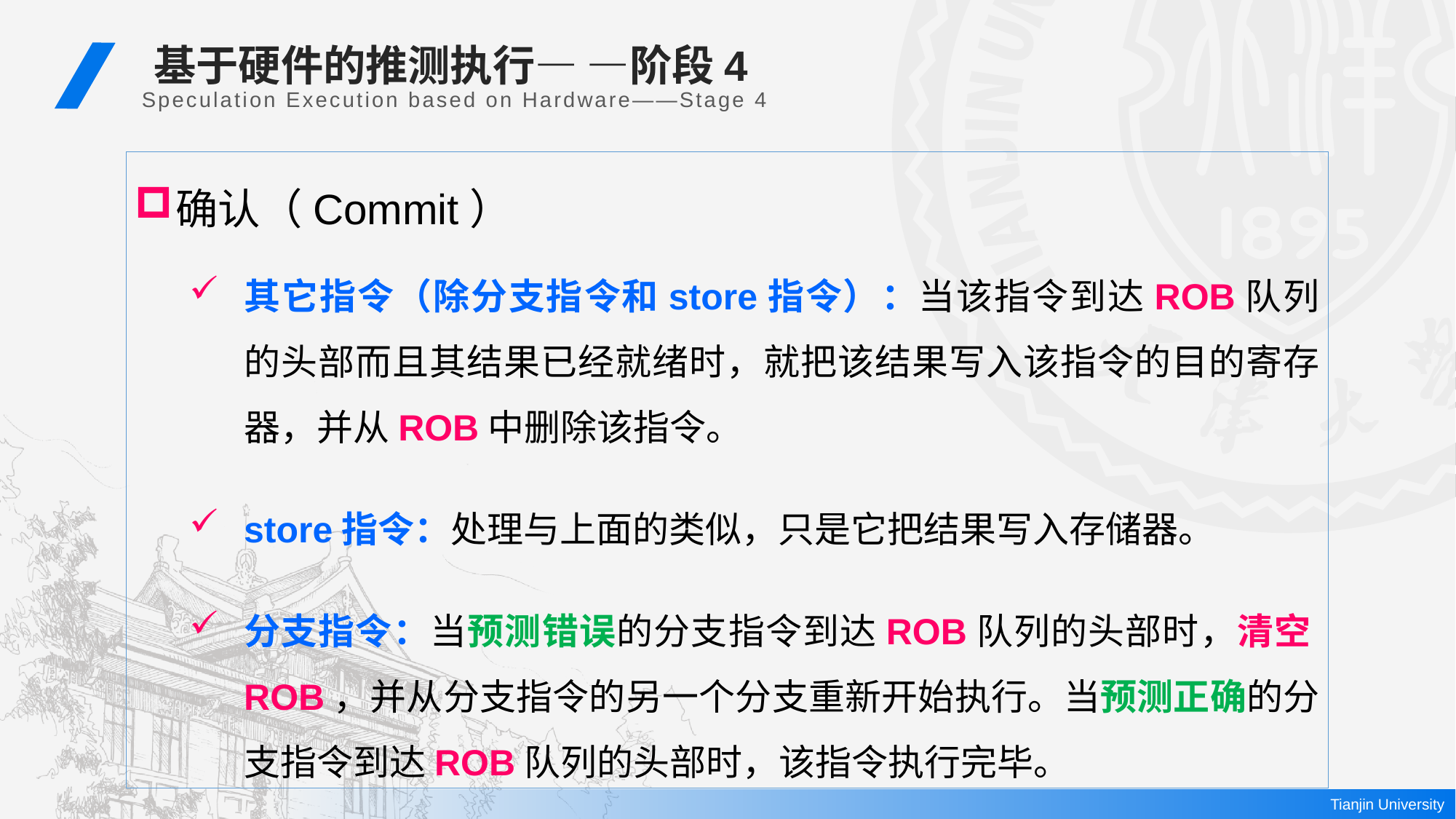

基于硬件的推测执行— —阶段4
Speculation Execution based on Hardware——Stage 4
确认（Commit）
其它指令（除分支指令和store指令）：当该指令到达ROB队列的头部而且其结果已经就绪时，就把该结果写入该指令的目的寄存器，并从ROB中删除该指令。
store指令：处理与上面的类似，只是它把结果写入存储器。
分支指令：当预测错误的分支指令到达ROB队列的头部时，清空ROB，并从分支指令的另一个分支重新开始执行。当预测正确的分支指令到达ROB队列的头部时，该指令执行完毕。